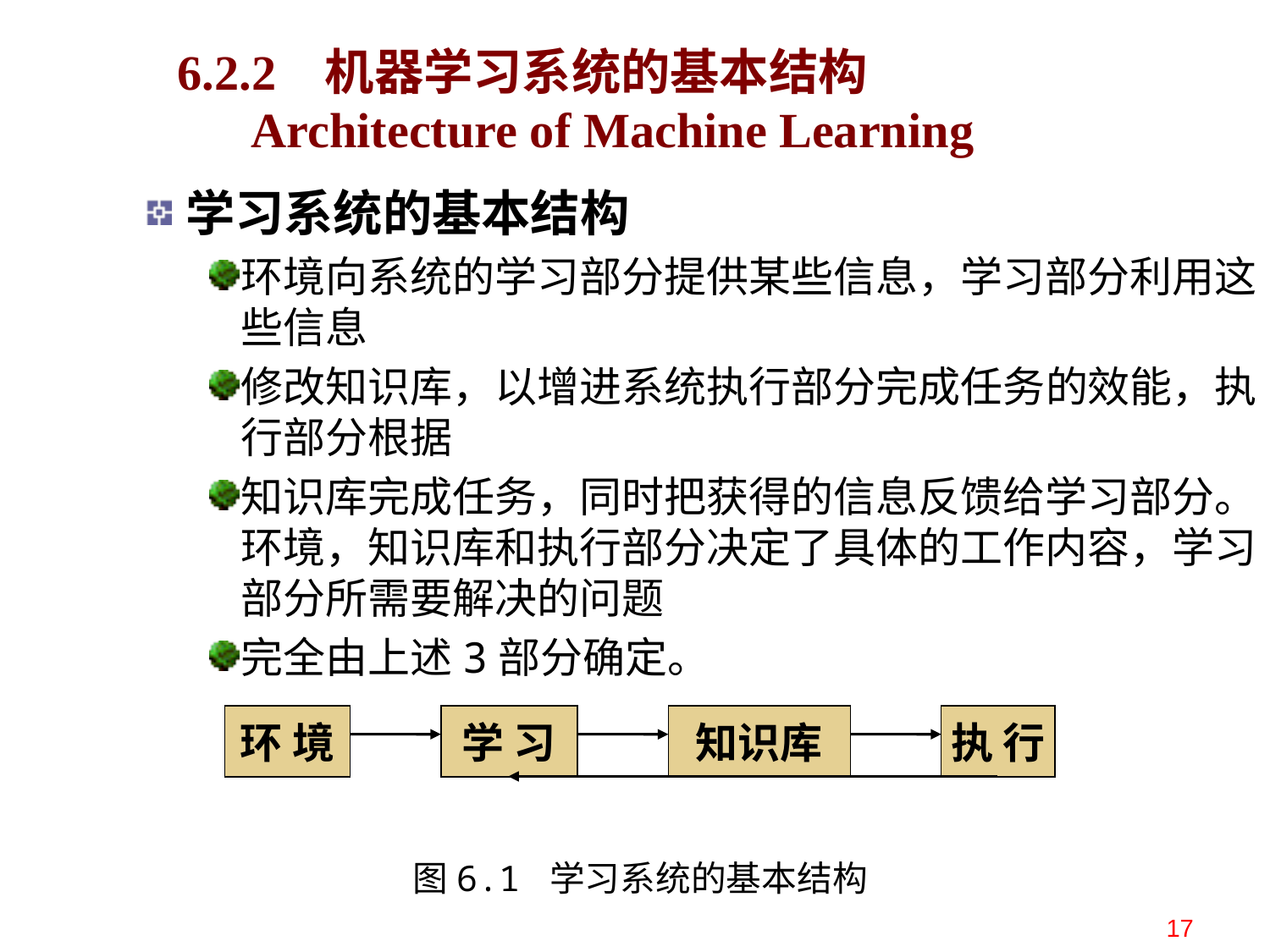

6.2.2   机器学习系统的基本结构
      Architecture of Machine Learning

学习系统的基本结构
环境向系统的学习部分提供某些信息，学习部分利用这些信息
修改知识库，以增进系统执行部分完成任务的效能，执行部分根据
知识库完成任务，同时把获得的信息反馈给学习部分。环境，知识库和执行部分决定了具体的工作内容，学习部分所需要解决的问题
完全由上述3部分确定。
环 境
学 习
知识库
执 行

图6.1 学习系统的基本结构
17